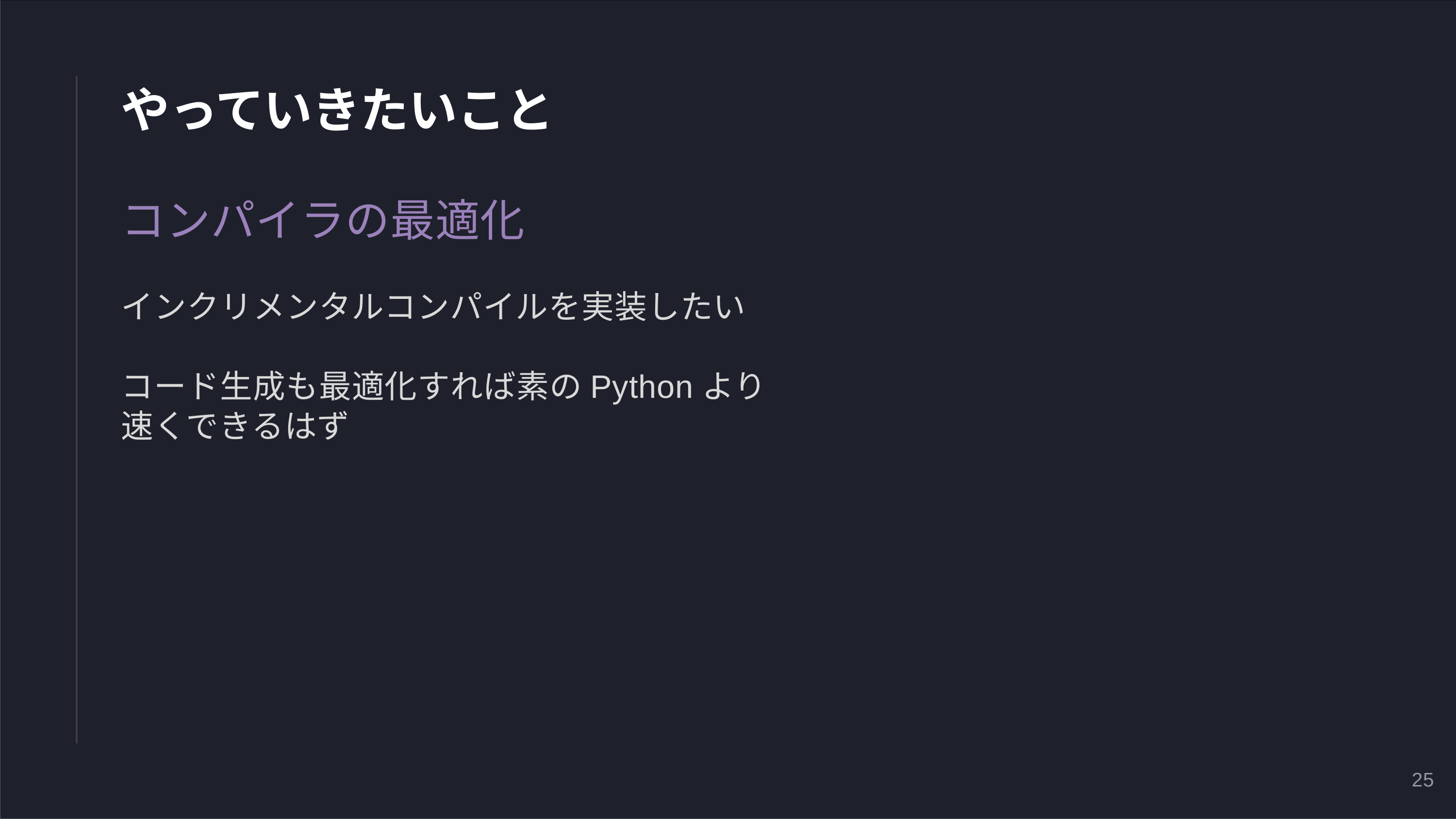

# やっていきたいこと
コンパイラの最適化

インクリメンタルコンパイルを実装したい

コード生成も最適化すれば素のPythonより
速くできるはず
25